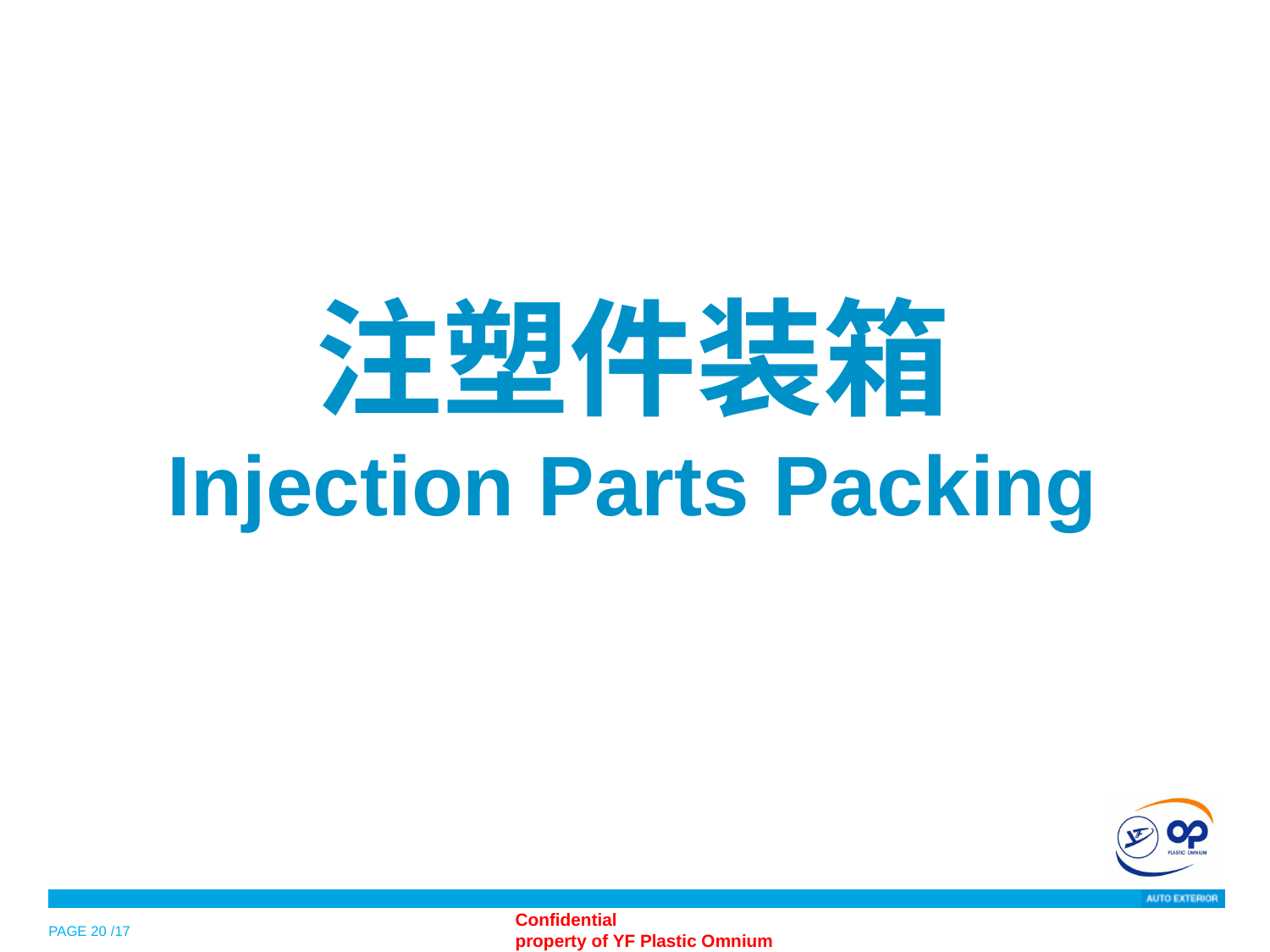

注塑件装箱
Injection Parts Packing
PAGE 20 /17